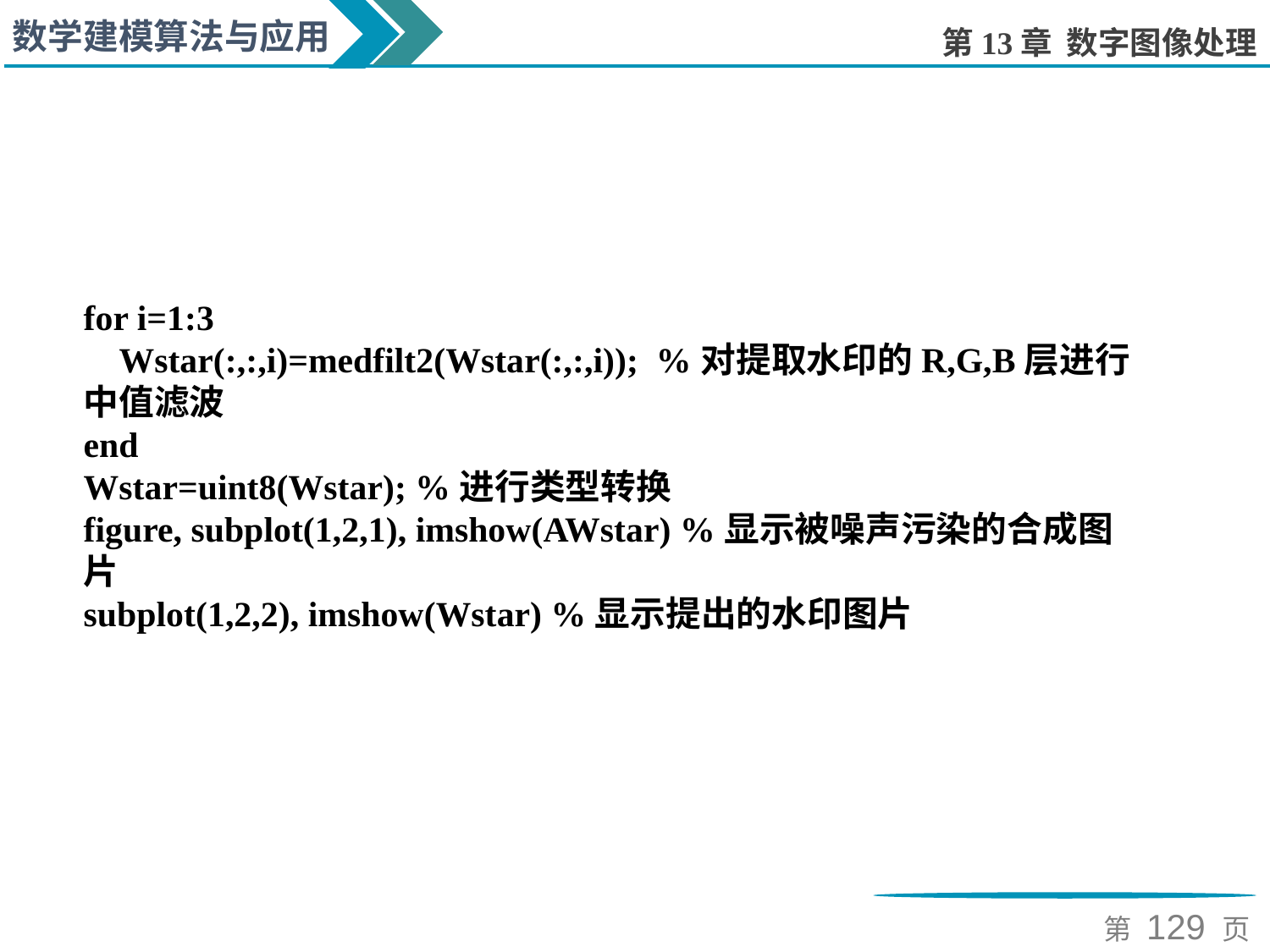

for i=1:3
    Wstar(:,:,i)=medfilt2(Wstar(:,:,i));  %对提取水印的R,G,B层进行中值滤波
end
Wstar=uint8(Wstar); %进行类型转换
figure, subplot(1,2,1), imshow(AWstar) %显示被噪声污染的合成图片
subplot(1,2,2), imshow(Wstar) %显示提出的水印图片